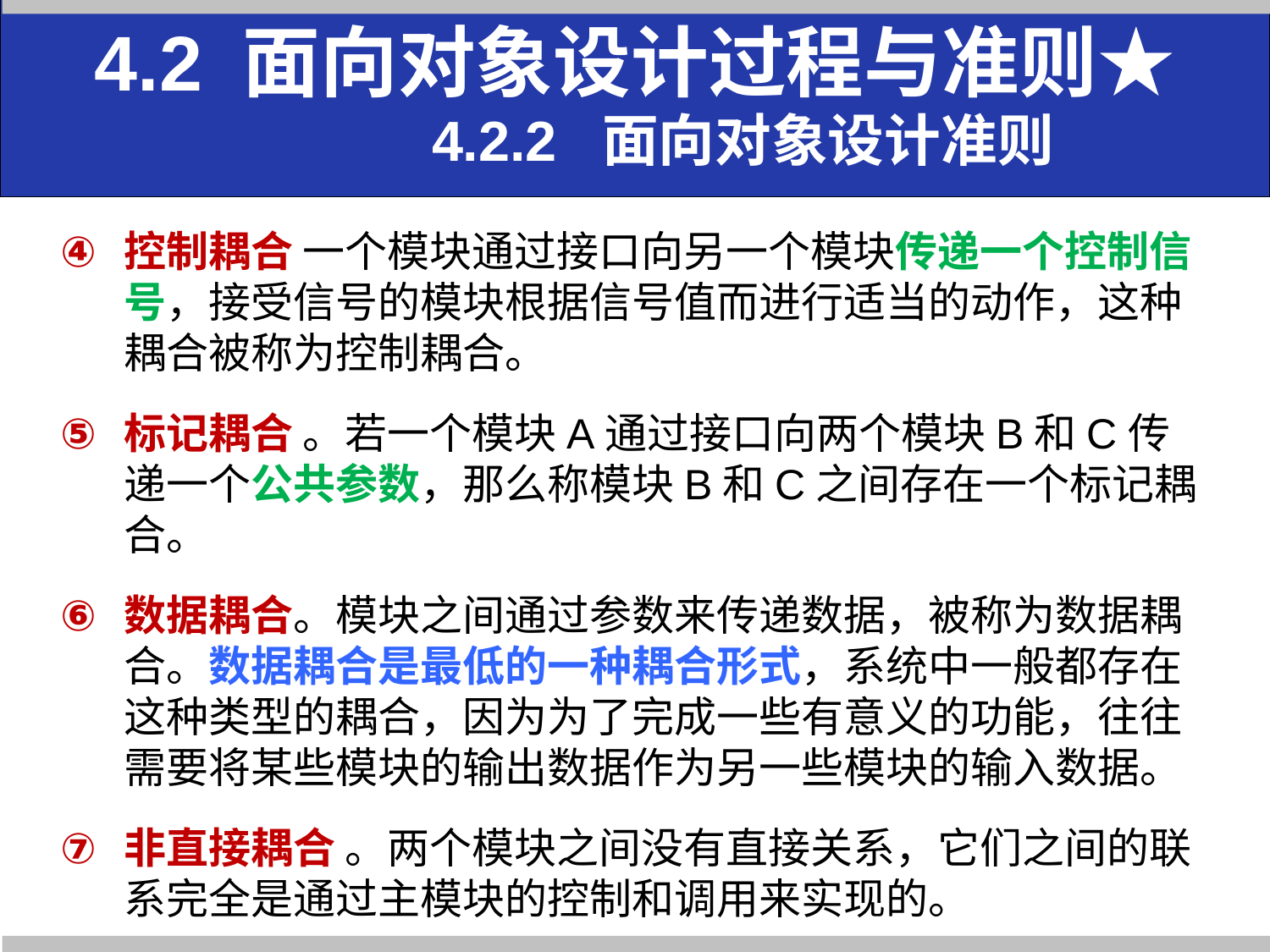

4.2 面向对象设计过程与准则★
          4.2.2  面向对象设计准则
控制耦合 一个模块通过接口向另一个模块传递一个控制信号，接受信号的模块根据信号值而进行适当的动作，这种耦合被称为控制耦合。
标记耦合 。若一个模块A通过接口向两个模块B和C传递一个公共参数，那么称模块B和C之间存在一个标记耦合。
数据耦合。模块之间通过参数来传递数据，被称为数据耦合。数据耦合是最低的一种耦合形式，系统中一般都存在这种类型的耦合，因为为了完成一些有意义的功能，往往需要将某些模块的输出数据作为另一些模块的输入数据。
非直接耦合 。两个模块之间没有直接关系，它们之间的联系完全是通过主模块的控制和调用来实现的。
533